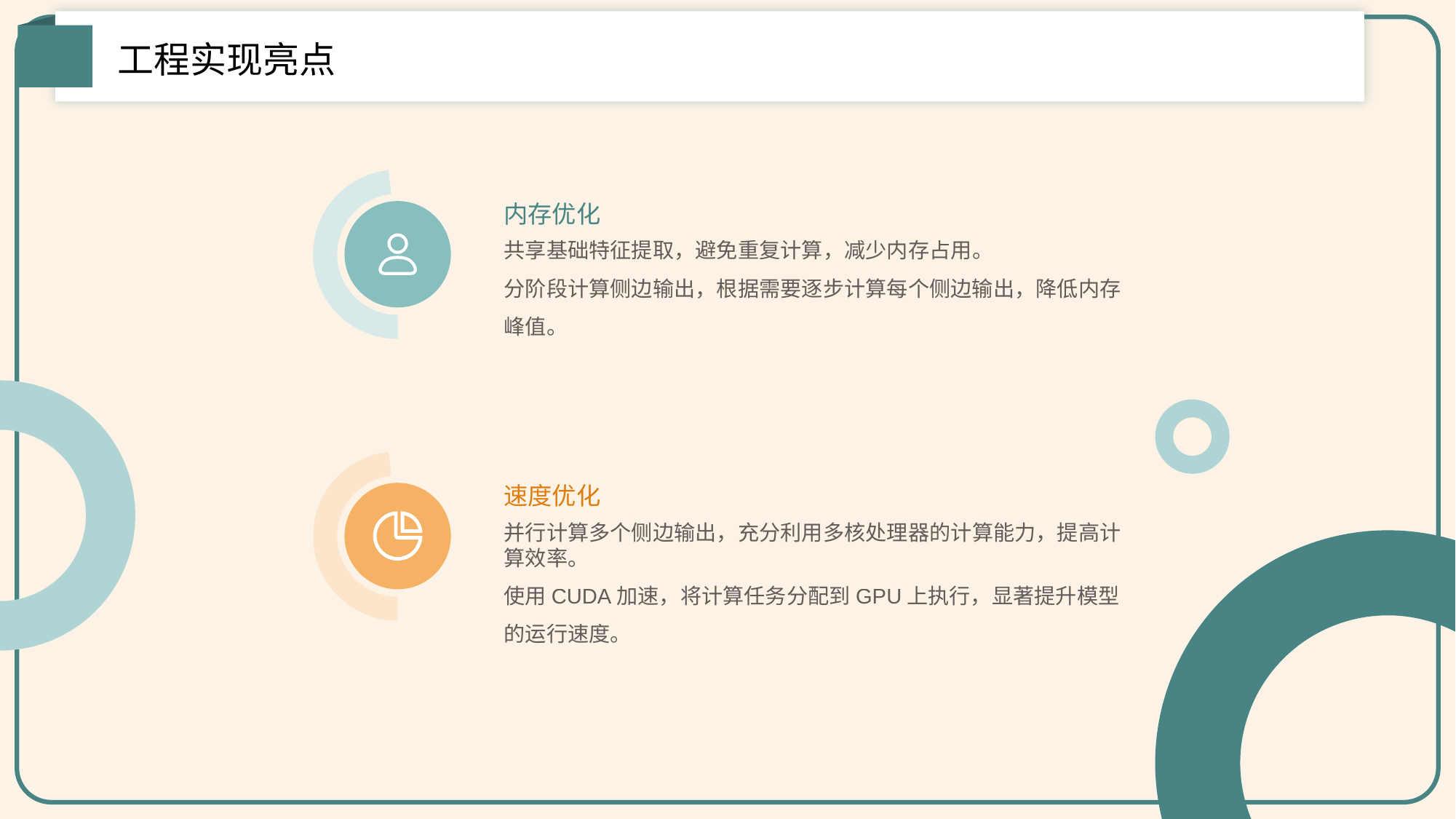

工程实现亮点
内存优化

共享基础特征提取，避免重复计算，减少内存占用。
分阶段计算侧边输出，根据需要逐步计算每个侧边输出，降低内存峰值。

速度优化

并行计算多个侧边输出，充分利用多核处理器的计算能力，提高计算效率。
使用CUDA加速，将计算任务分配到GPU上执行，显著提升模型的运行速度。